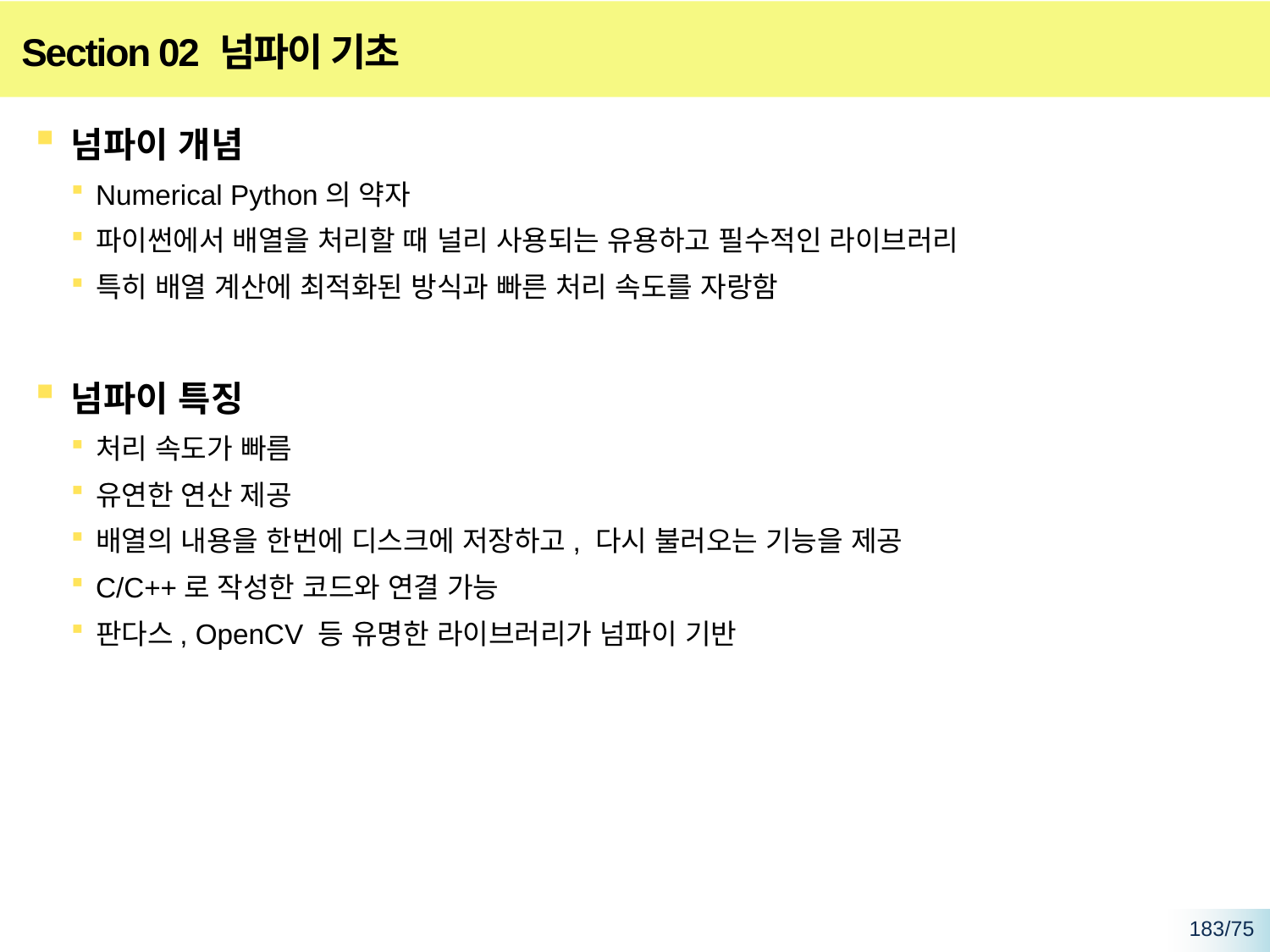

# Section 02 넘파이 기초
넘파이 개념
Numerical Python의 약자
파이썬에서 배열을 처리할 때 널리 사용되는 유용하고 필수적인 라이브러리
특히 배열 계산에 최적화된 방식과 빠른 처리 속도를 자랑함

넘파이 특징
처리 속도가 빠름
유연한 연산 제공
배열의 내용을 한번에 디스크에 저장하고, 다시 불러오는 기능을 제공
C/C++로 작성한 코드와 연결 가능
판다스, OpenCV 등 유명한 라이브러리가 넘파이 기반